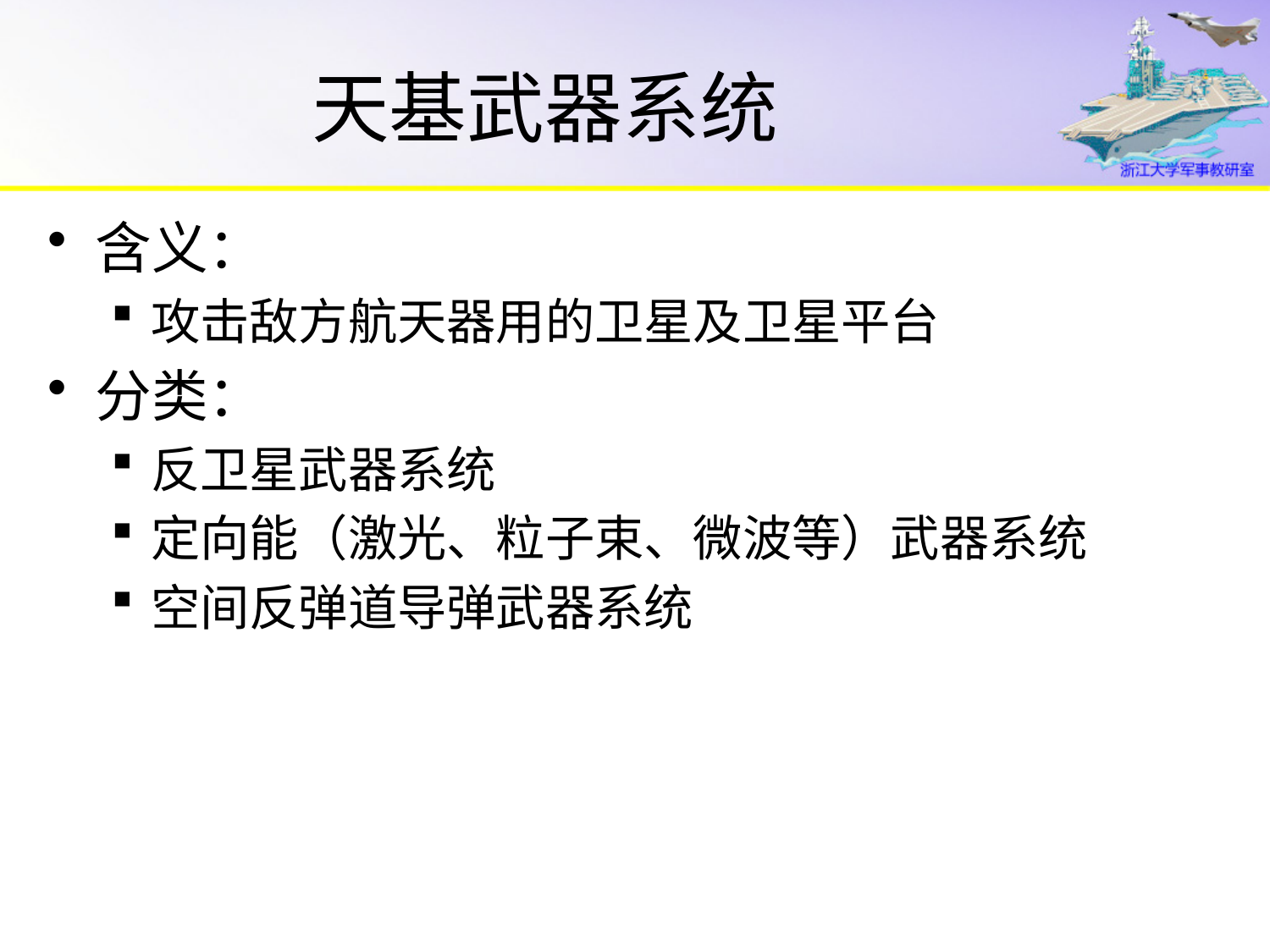

# 天基武器系统
含义：
攻击敌方航天器用的卫星及卫星平台
分类：
反卫星武器系统
定向能（激光、粒子束、微波等）武器系统
空间反弹道导弹武器系统